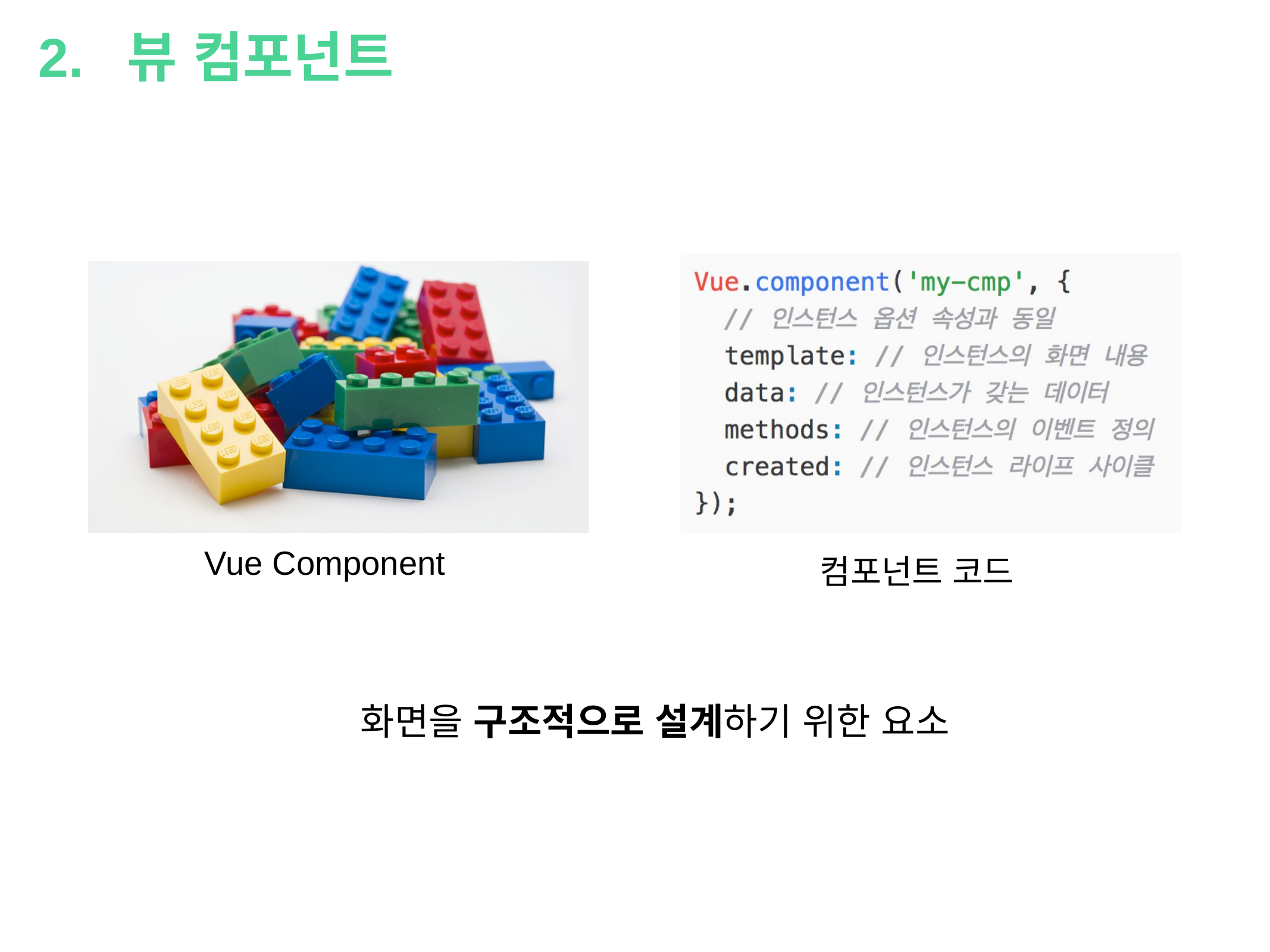

2.  뷰 컴포넌트

Vue Component
컴포넌트 코드
화면을 구조적으로 설계하기 위한 요소
²018.0².²0
%P JU! 7VF.KT 0QFO 4FNJOBS